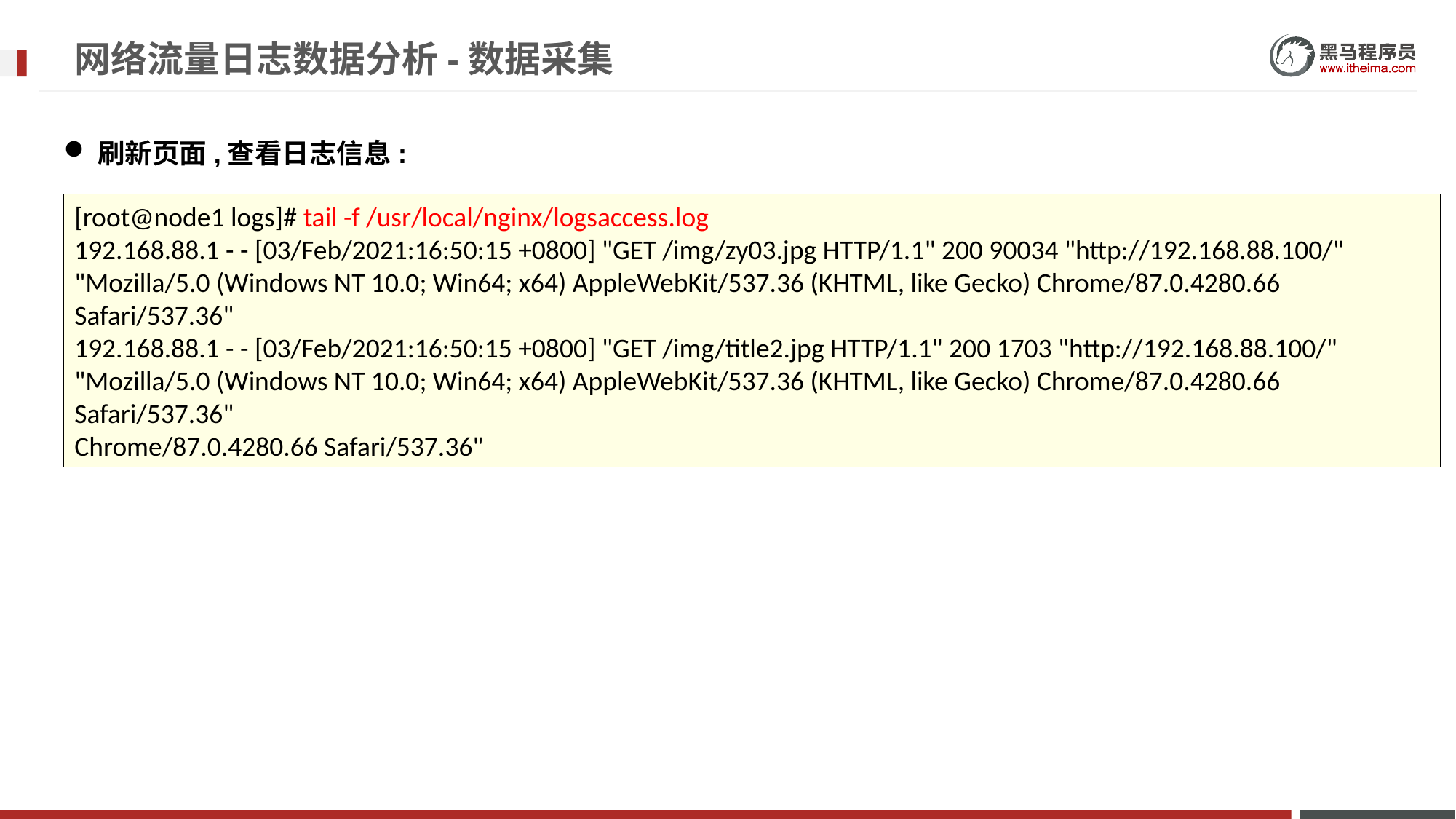

# 网络流量日志数据分析-数据采集
刷新页面,查看日志信息:

[root@node1 logs]# tail -f /usr/local/nginx/logsaccess.log
192.168.88.1 - - [03/Feb/2021:16:50:15 +0800] "GET /img/zy03.jpg HTTP/1.1" 200 90034 "http://192.168.88.100/" "Mozilla/5.0 (Windows NT 10.0; Win64; x64) AppleWebKit/537.36 (KHTML, like Gecko) Chrome/87.0.4280.66 Safari/537.36"
192.168.88.1 - - [03/Feb/2021:16:50:15 +0800] "GET /img/title2.jpg HTTP/1.1" 200 1703 "http://192.168.88.100/" "Mozilla/5.0 (Windows NT 10.0; Win64; x64) AppleWebKit/537.36 (KHTML, like Gecko) Chrome/87.0.4280.66 Safari/537.36"
Chrome/87.0.4280.66 Safari/537.36"